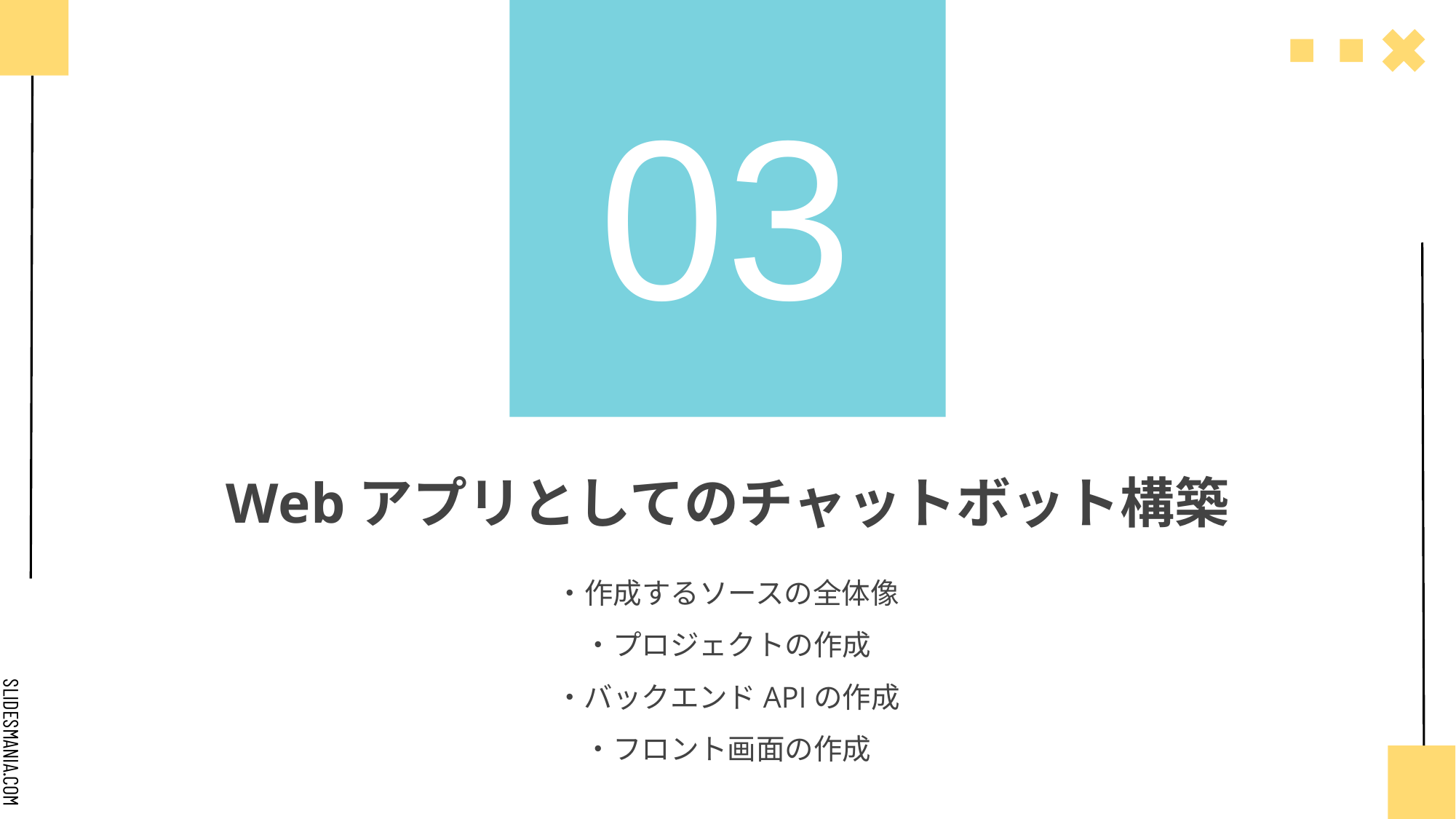

# 03
Webアプリとしてのチャットボット構築
・作成するソースの全体像
・プロジェクトの作成
・バックエンドAPIの作成
・フロント画面の作成